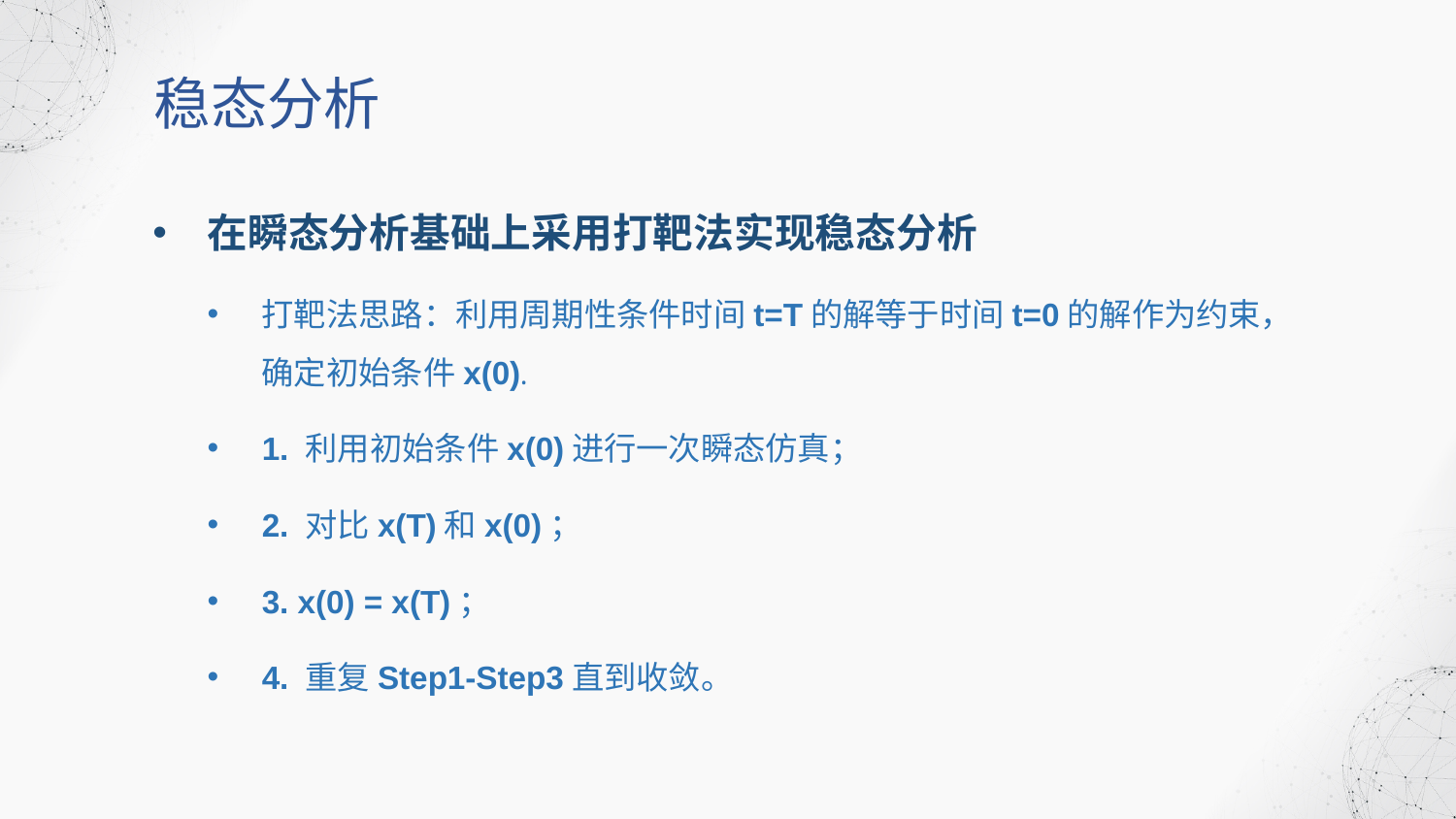

稳态分析
在瞬态分析基础上采用打靶法实现稳态分析
打靶法思路：利用周期性条件时间t=T的解等于时间t=0的解作为约束，确定初始条件x(0).
1. 利用初始条件x(0)进行一次瞬态仿真；
2. 对比x(T)和x(0)；
3. x(0) = x(T)；
4. 重复Step1-Step3直到收敛。